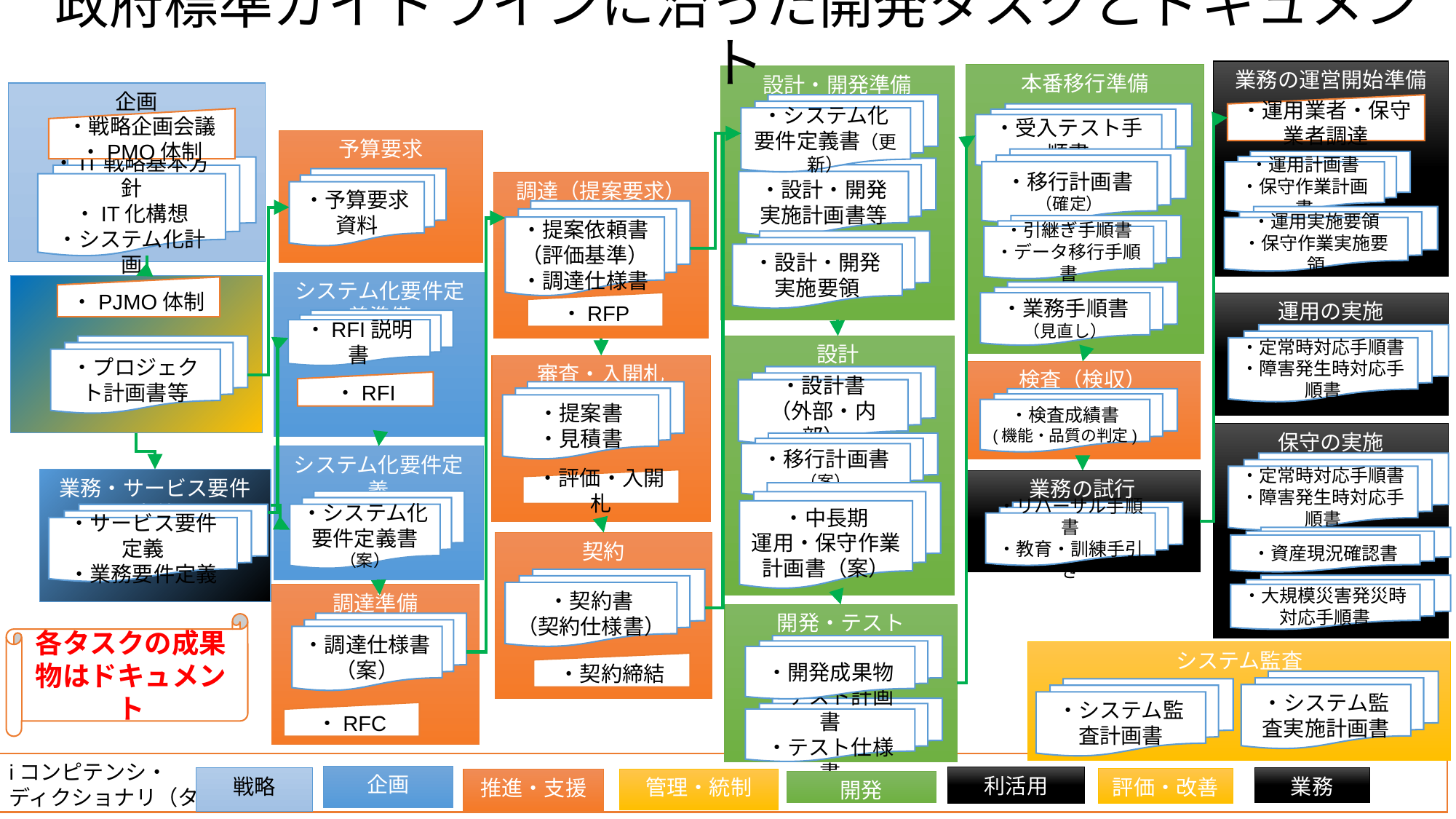

# 政府標準ガイドラインに沿った開発タスクとドキュメント
業務の運営開始準備
本番移行準備
設計・開発準備
企画
・システム化要件定義書（更新）
・運用業者・保守業者調達
・受入テスト手順書
・戦略企画会議
・PMO体制
予算要求
・移行計画書
（確定）
・運用計画書
・保守作業計画書
・IT戦略基本方針
・IT化構想
・システム化計画
・設計・開発実施計画書等
・予算要求資料
調達（提案要求）
・提案依頼書
（評価基準）
・調達仕様書
・運用実施要領
・保守作業実施要領
・引継ぎ手順書
・データ移行手順書
・設計・開発実施要領
システム化要件定義準備
企画
・PJMO体制
・業務手順書（見直し）
・RFP
運用の実施
・RFI説明書
・定常時対応手順書
・障害発生時対応手順書
設計
・プロジェクト計画書等
審査・入開札
検査（検収）
・設計書
（外部・内部）
・RFI
・提案書
・見積書
・検査成績書
(機能・品質の判定)
保守の実施
・移行計画書（案）
システム化要件定義
・定常時対応手順書
・障害発生時対応手順書
業務・サービス要件定義
・評価・入開札
業務の試行
・中長期
運用・保守作業計画書（案）
・システム化要件定義書（案）
・リハーサル手順書
・教育・訓練手引き
・サービス要件定義
・業務要件定義
・資産現況確認書
契約
・契約書
（契約仕様書）
・大規模災害発災時対応手順書
調達準備
開発・テスト
・調達仕様書（案）
各タスクの成果物はドキュメント
・開発成果物
システム監査
・契約締結
・システム監査実施計画書
・システム監査計画書
・テスト計画書
・テスト仕様書
・RFC
iコンピテンシ・
ディクショナリ（タスク）
企画
利活用
業務
戦略
評価・改善
管理・統制
推進・支援
開発